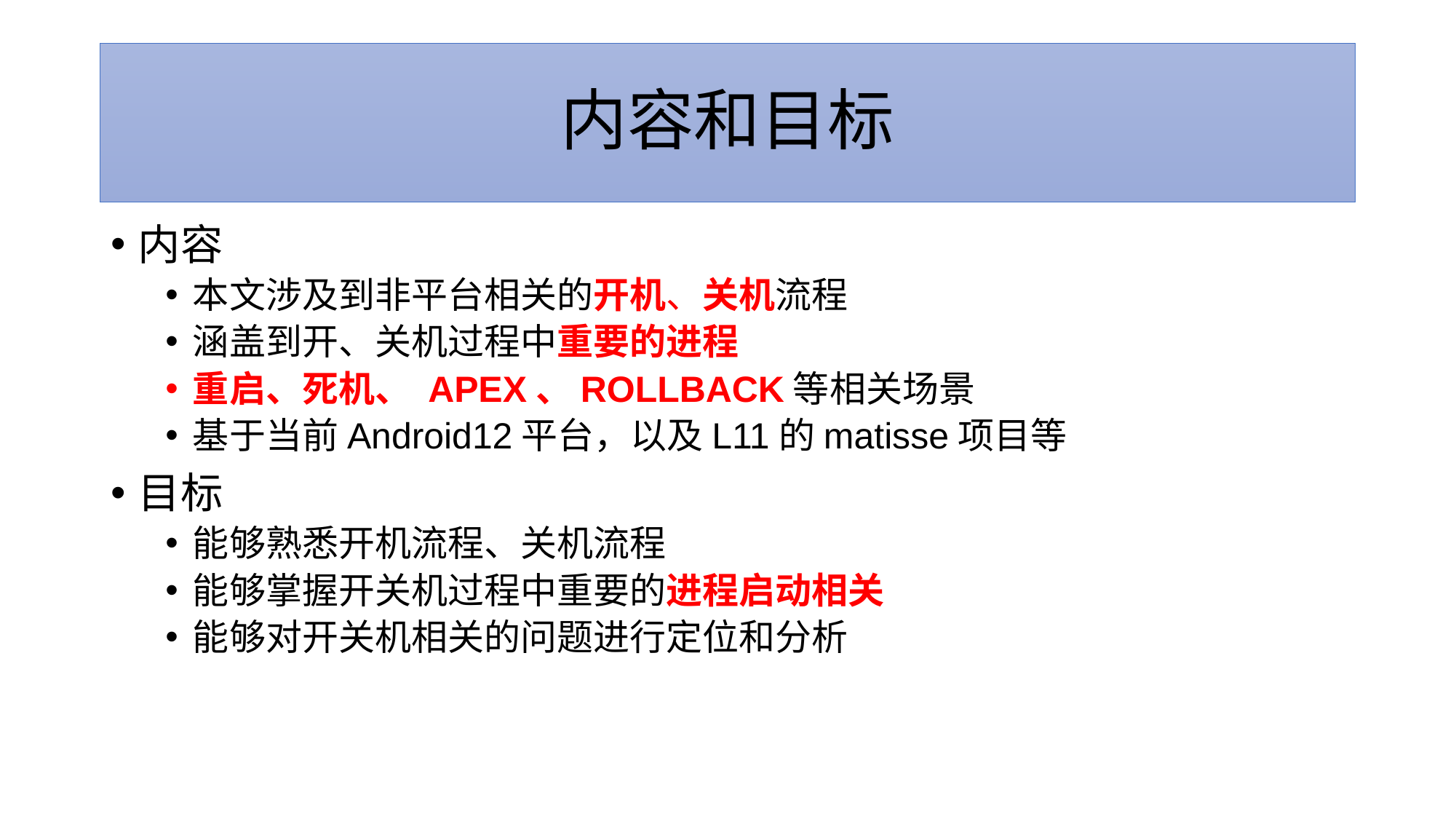

# 内容和目标
内容
本文涉及到非平台相关的开机、关机流程
涵盖到开、关机过程中重要的进程
重启、死机、 APEX、ROLLBACK等相关场景
基于当前Android12平台，以及L11的matisse项目等
目标
能够熟悉开机流程、关机流程
能够掌握开关机过程中重要的进程启动相关
能够对开关机相关的问题进行定位和分析